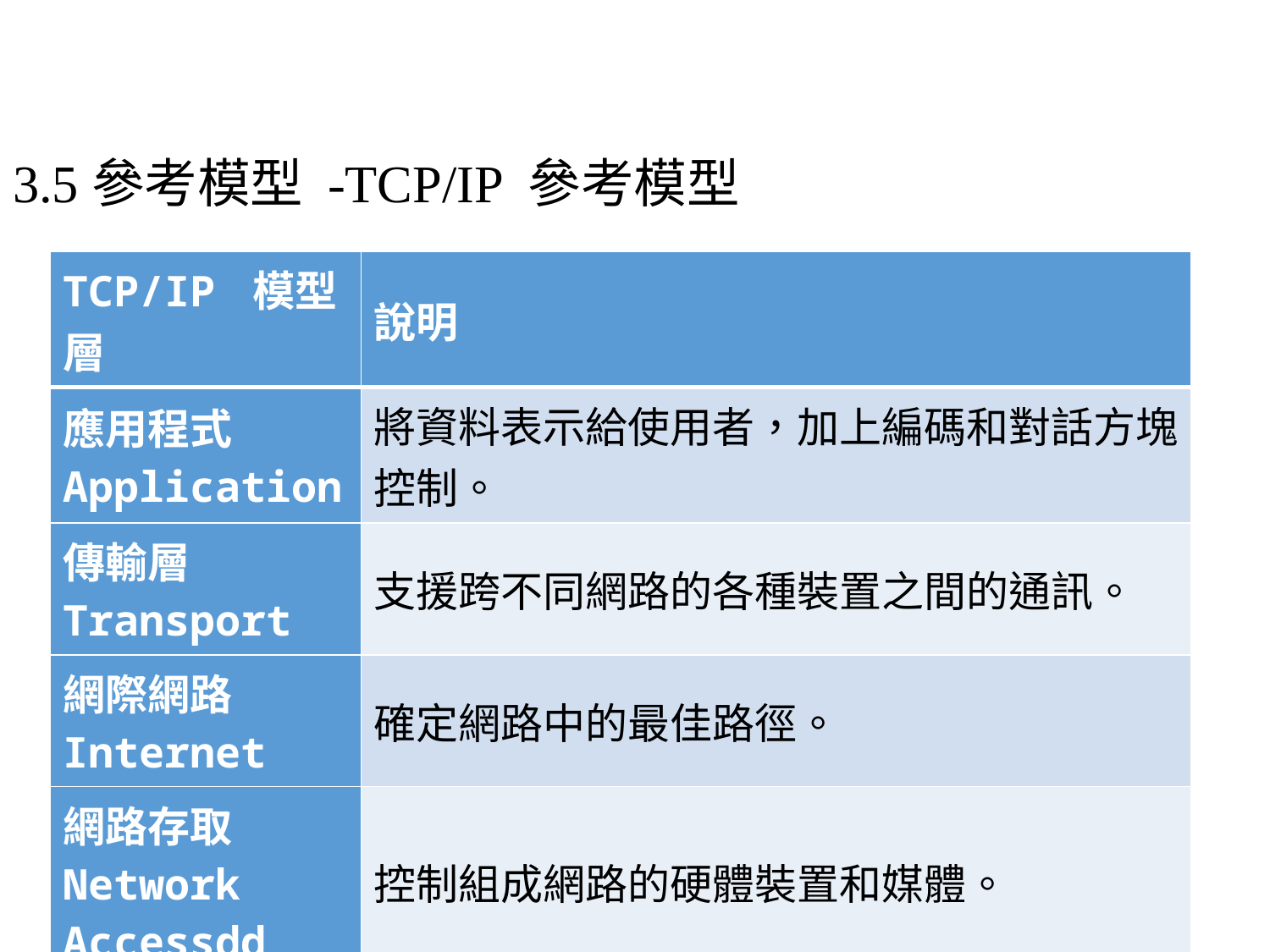

# 3.5參考模型 -TCP/IP 參考模型
| TCP/IP 模型層 | 說明 |
| --- | --- |
| 應用程式 Application | 將資料表示給使用者，加上編碼和對話方塊控制。 |
| 傳輸層 Transport | 支援跨不同網路的各種裝置之間的通訊。 |
| 網際網路 Internet | 確定網路中的最佳路徑。 |
| 網路存取 Network Accessdd | 控制組成網路的硬體裝置和媒體。 |